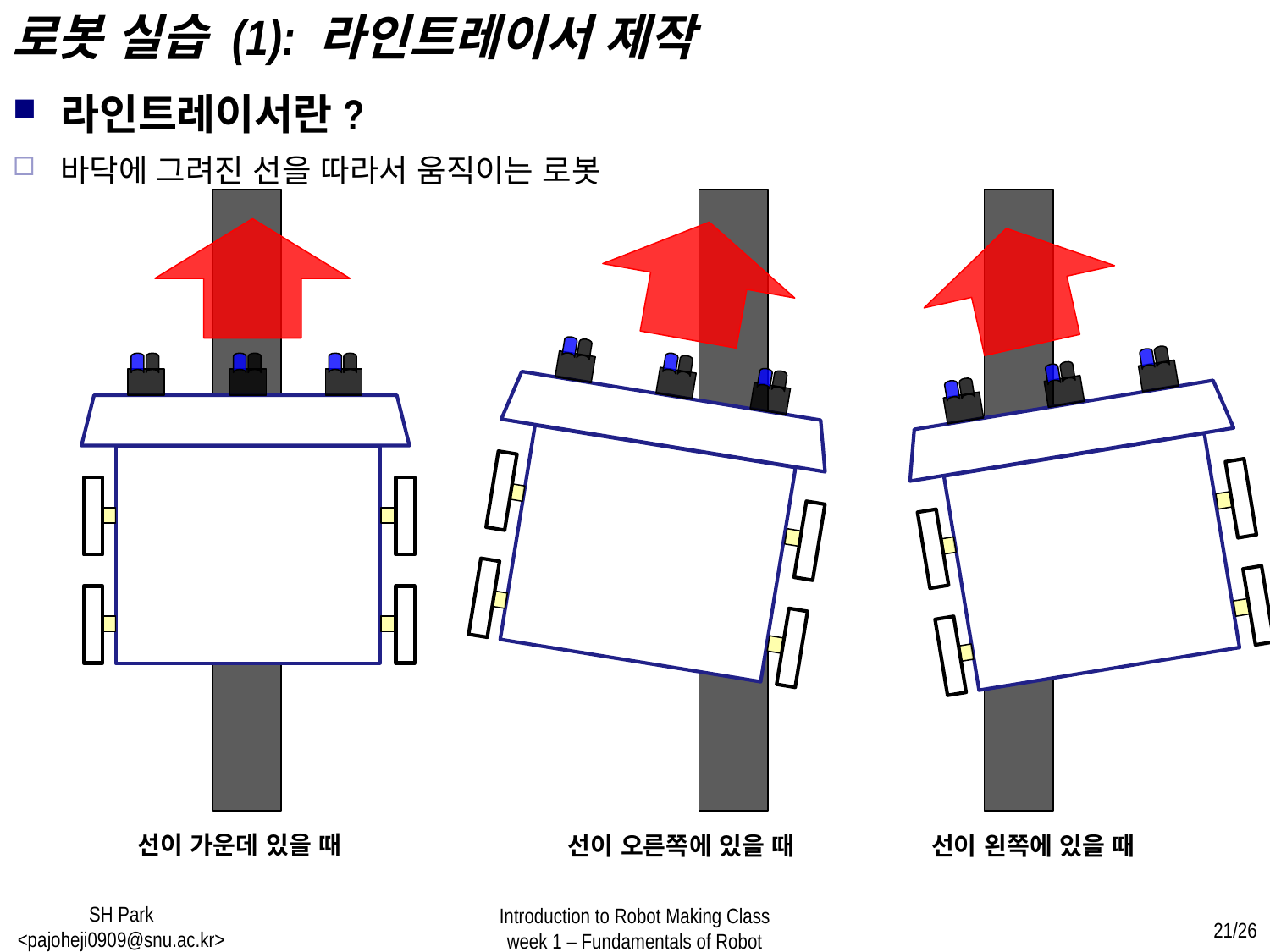

로봇 실습 (1): 라인트레이서 제작
라인트레이서란?
바닥에 그려진 선을 따라서 움직이는 로봇

선이 오른쪽에 있을 때

선이 왼쪽에 있을 때

선이 가운데 있을 때
SH Park <pajoheji0909@snu.ac.kr>
Introduction to Robot Making Class
week 1 – Fundamentals of Robot
21/26